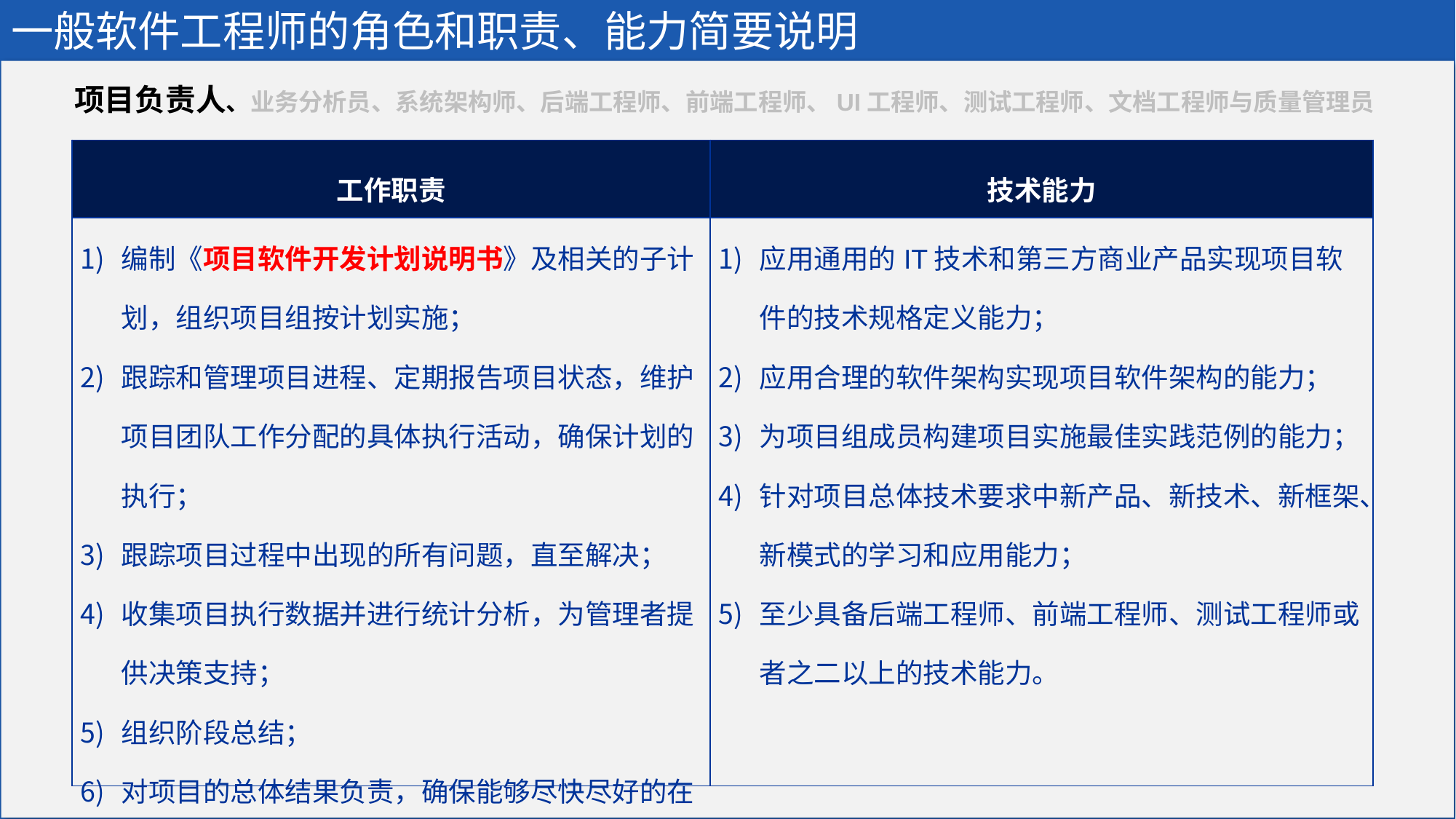

# 一般软件工程师的角色和职责、能力简要说明
项目负责人、业务分析员、系统架构师、后端工程师、前端工程师、UI工程师、测试工程师、文档工程师与质量管理员
| 工作职责 | 技术能力 |
| --- | --- |
| 编制《项目软件开发计划说明书》及相关的子计划，组织项目组按计划实施； 跟踪和管理项目进程、定期报告项目状态，维护项目团队工作分配的具体执行活动，确保计划的执行； 跟踪项目过程中出现的所有问题，直至解决； 收集项目执行数据并进行统计分析，为管理者提供决策支持； 组织阶段总结； 对项目的总体结果负责，确保能够尽快尽好的在产品约束条件下发布满足客户要求的项目产品。 | 应用通用的IT技术和第三方商业产品实现项目软件的技术规格定义能力； 应用合理的软件架构实现项目软件架构的能力； 为项目组成员构建项目实施最佳实践范例的能力； 针对项目总体技术要求中新产品、新技术、新框架、新模式的学习和应用能力； 至少具备后端工程师、前端工程师、测试工程师或者之二以上的技术能力。 |